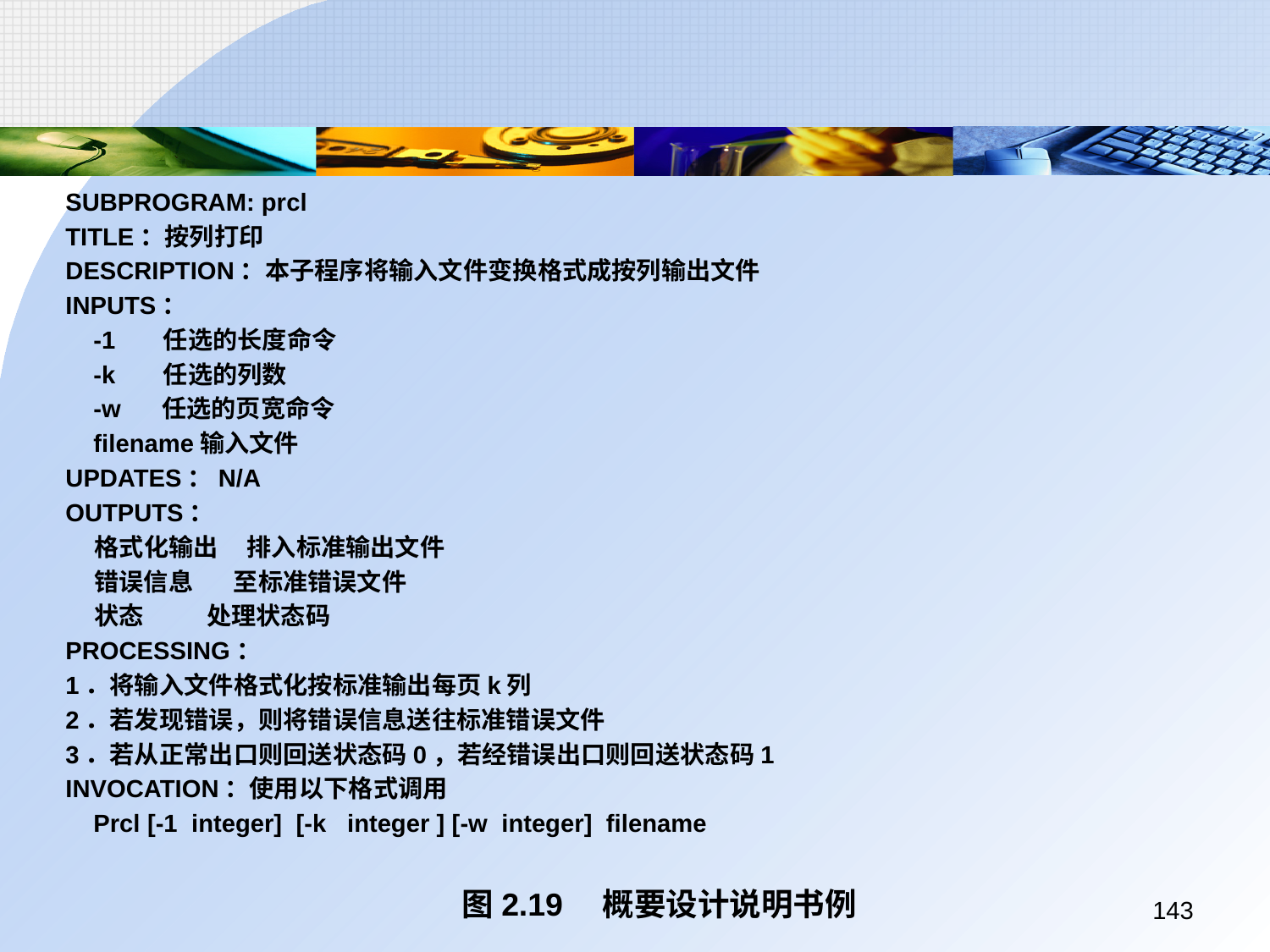

SUBPROGRAM: prcl
TITLE：按列打印
DESCRIPTION：本子程序将输入文件变换格式成按列输出文件
INPUTS：
    -1      任选的长度命令
    -k      任选的列数
    -w     任选的页宽命令
    filename输入文件
UPDATES：N/A
OUTPUTS：
    格式化输出     排入标准输出文件
    错误信息       至标准错误文件
    状态           处理状态码
PROCESSING：
1．将输入文件格式化按标准输出每页k列
2．若发现错误，则将错误信息送往标准错误文件
3．若从正常出口则回送状态码0，若经错误出口则回送状态码1
INVOCATION：使用以下格式调用
    Prcl [-1  integer]  [-k   integer ] [-w  integer]  filename
图2.19　概要设计说明书例
143